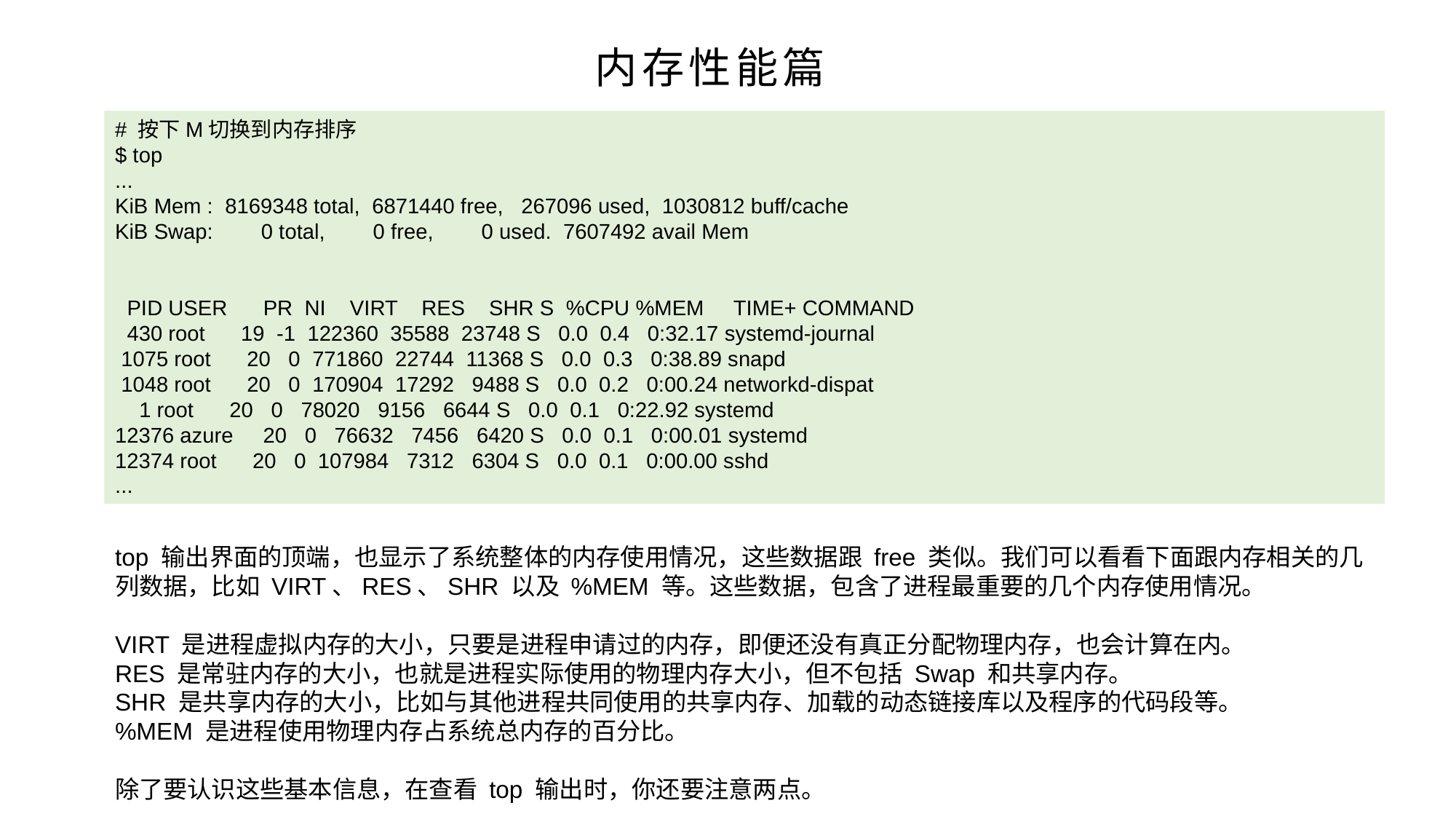

内存性能篇
# 按下M切换到内存排序
$ top
...
KiB Mem :  8169348 total,  6871440 free,   267096 used,  1030812 buff/cache
KiB Swap:        0 total,        0 free,        0 used.  7607492 avail Mem

  PID USER      PR  NI    VIRT    RES    SHR S  %CPU %MEM     TIME+ COMMAND
  430 root      19  -1  122360  35588  23748 S   0.0  0.4   0:32.17 systemd-journal
 1075 root      20   0  771860  22744  11368 S   0.0  0.3   0:38.89 snapd
 1048 root      20   0  170904  17292   9488 S   0.0  0.2   0:00.24 networkd-dispat
    1 root      20   0   78020   9156   6644 S   0.0  0.1   0:22.92 systemd
12376 azure     20   0   76632   7456   6420 S   0.0  0.1   0:00.01 systemd
12374 root      20   0  107984   7312   6304 S   0.0  0.1   0:00.00 sshd
...
top 输出界面的顶端，也显示了系统整体的内存使用情况，这些数据跟 free 类似。我们可以看看下面跟内存相关的几列数据，比如 VIRT、RES、SHR 以及 %MEM 等。这些数据，包含了进程最重要的几个内存使用情况。

VIRT 是进程虚拟内存的大小，只要是进程申请过的内存，即便还没有真正分配物理内存，也会计算在内。
RES 是常驻内存的大小，也就是进程实际使用的物理内存大小，但不包括 Swap 和共享内存。
SHR 是共享内存的大小，比如与其他进程共同使用的共享内存、加载的动态链接库以及程序的代码段等。
%MEM 是进程使用物理内存占系统总内存的百分比。

除了要认识这些基本信息，在查看 top 输出时，你还要注意两点。